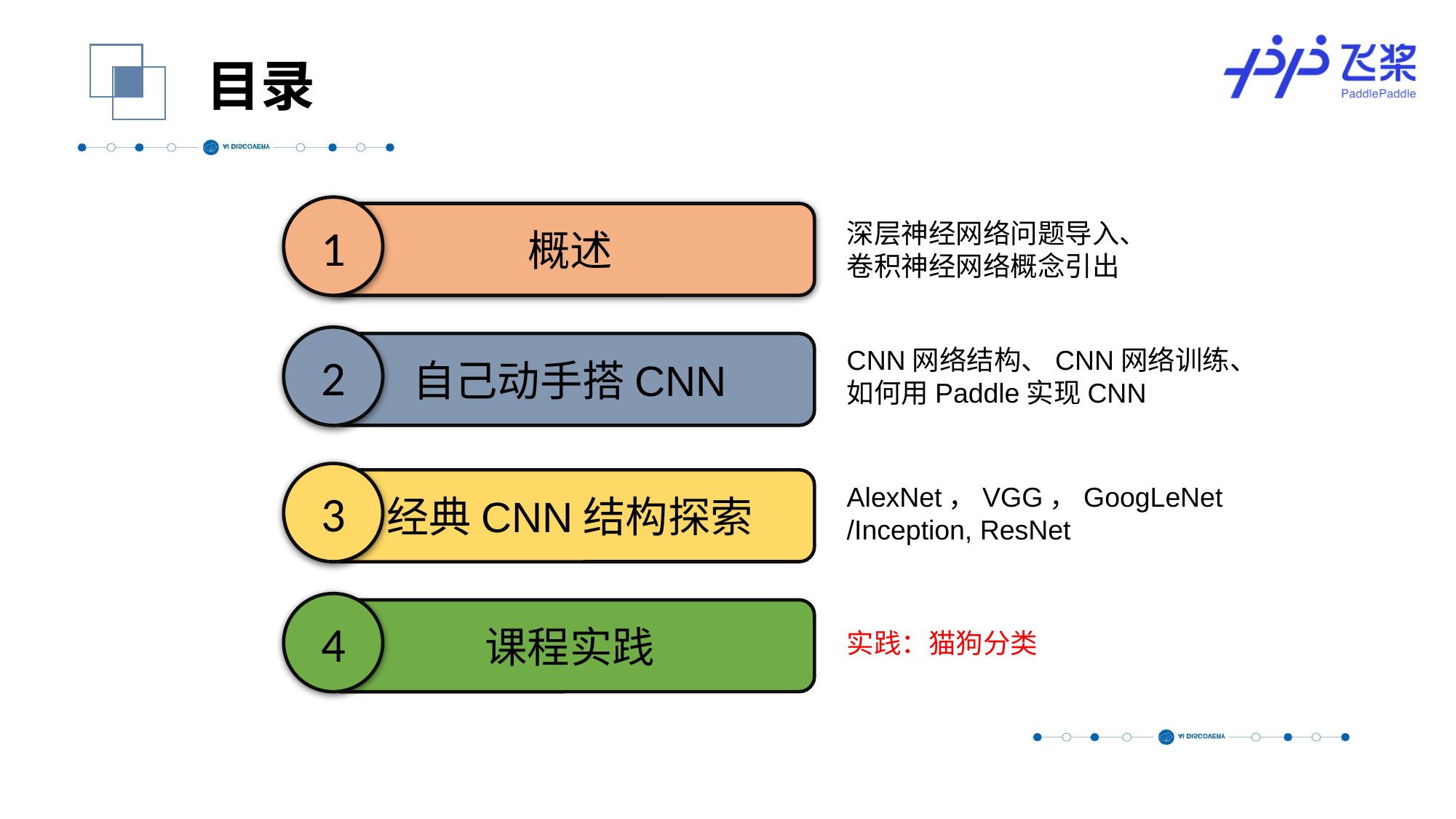

目录
1
概述
深层神经网络问题导入、
卷积神经网络概念引出
2
自己动手搭CNN
CNN网络结构、CNN网络训练、如何用Paddle实现CNN
3
经典CNN结构探索
AlexNet，VGG，GoogLeNet /Inception, ResNet
4
课程实践
实践：猫狗分类